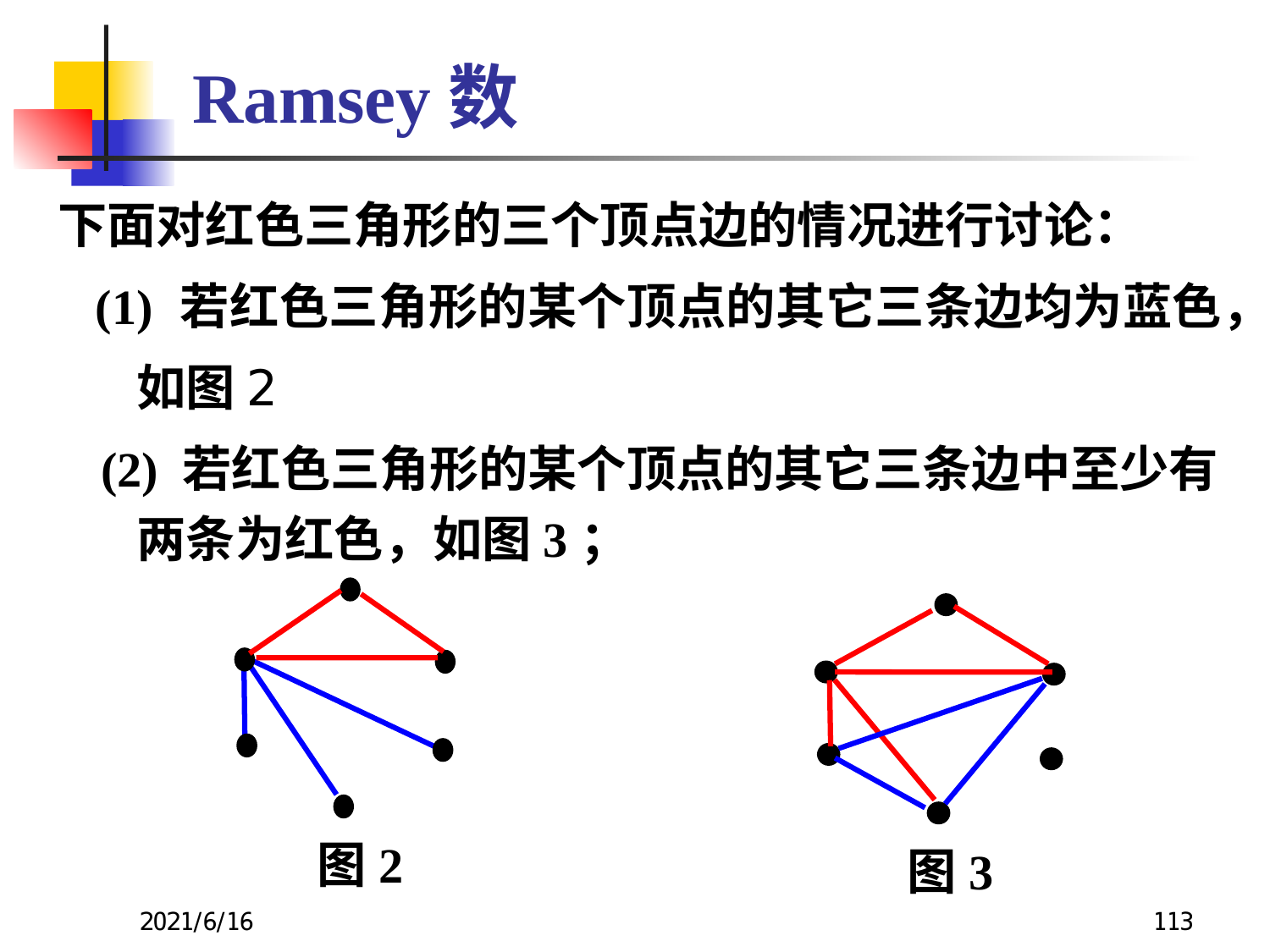

# Ramsey数
下面对红色三角形的三个顶点边的情况进行讨论：
   (1) 若红色三角形的某个顶点的其它三条边均为蓝色，
      如图2
   (2) 若红色三角形的某个顶点的其它三条边中至少有两条为红色，如图3；

图2
图3
2021/6/16
113